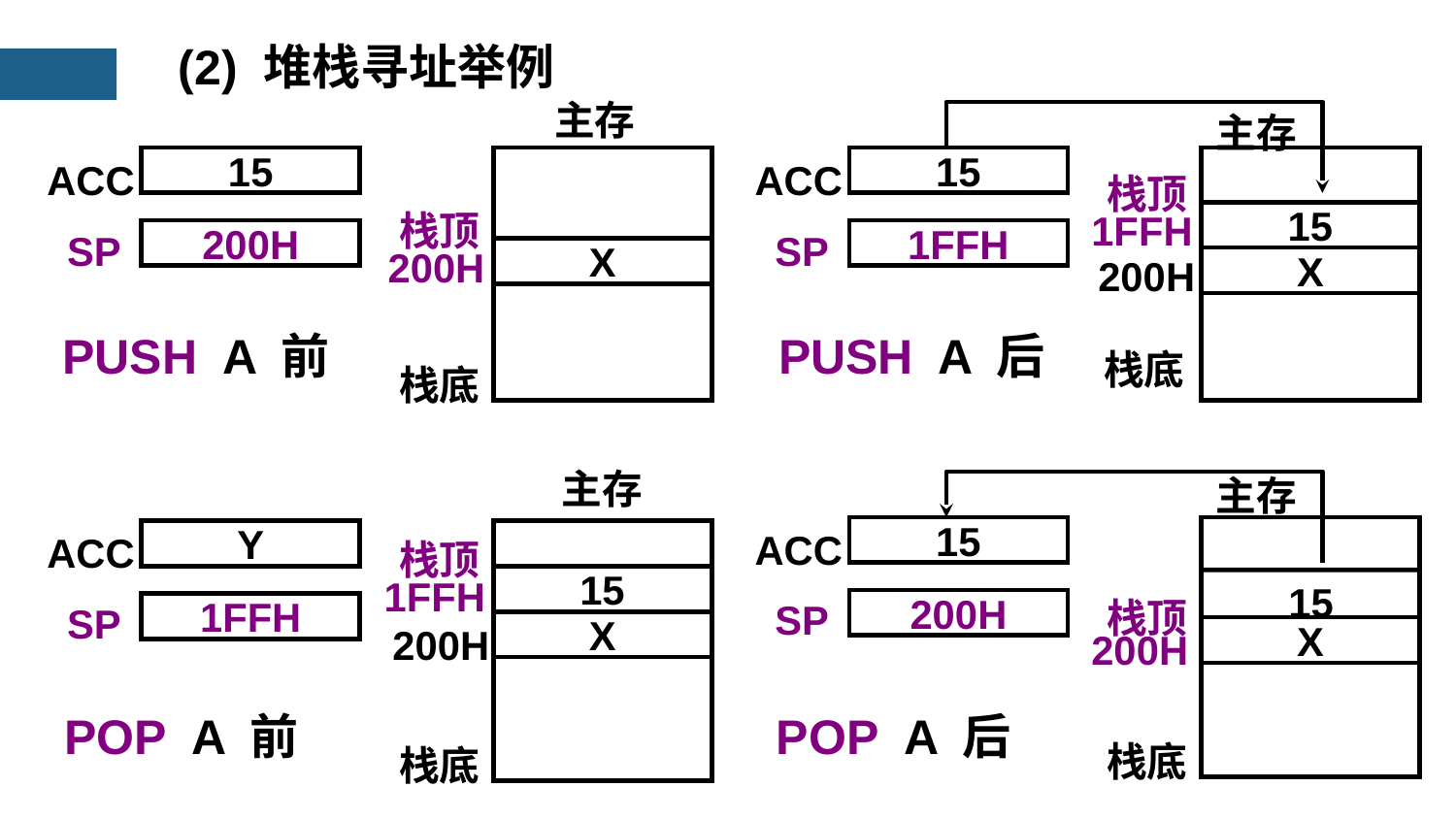

(2) 堆栈寻址举例
主存
ACC
15

栈顶
SP
200H
200H
X
栈底
主存

ACC
15

栈顶
1FFH
15
SP
1FFH
200H
X
栈底
PUSH  A 前
PUSH  A 后
主存
ACC
Y

栈顶
1FFH
15
SP
1FFH
X
200H
栈底
主存

ACC
15

栈顶
SP
200H
200H
X
栈底

15
POP  A 前
POP  A 后